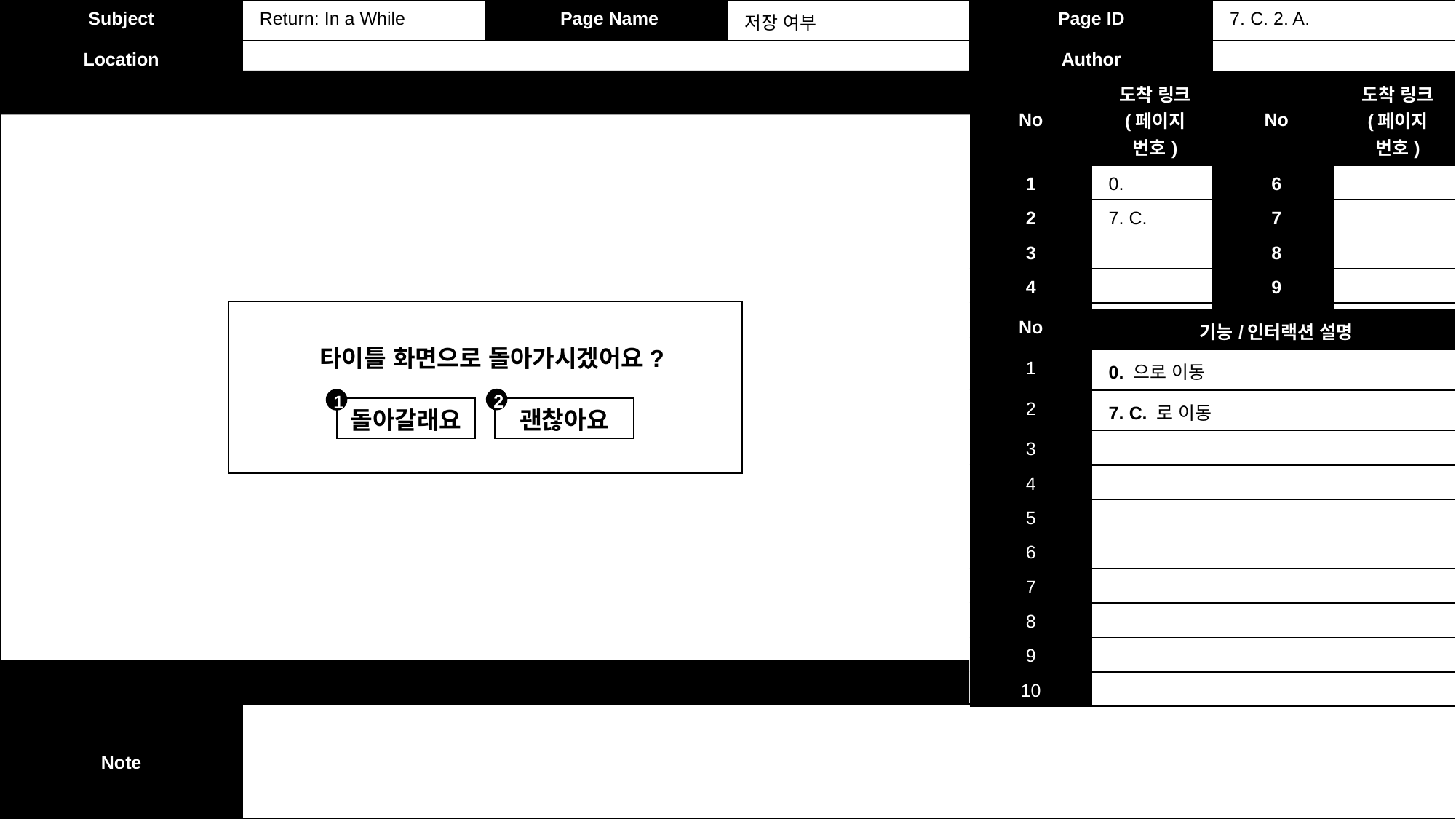

| Subject | Return: In a While | Page Name | 저장 여부 | Page ID | 7. C. 2. A. |
| --- | --- | --- | --- | --- | --- |
| Location |  |  |  | Author |  |

| No | 도착 링크 (페이지 번호) | No | 도착 링크 (페이지 번호) |
| --- | --- | --- | --- |
| 1 | 0. | 6 |  |
| 2 | 7. C. | 7 |  |
| 3 |  | 8 |  |
| 4 |  | 9 |  |
| 5 |  | 10 |  |

| No | 기능/인터랙션 설명 |
| --- | --- |
| 1 | 0. 으로 이동 |
| 2 | 7. C. 로 이동 |
| 3 |  |
| 4 |  |
| 5 |  |
| 6 |  |
| 7 |  |
| 8 |  |
| 9 |  |
| 10 |  |
타이틀 화면으로 돌아가시겠어요?
2
1
돌아갈래요
괜찮아요

| Note |  |
| --- | --- |